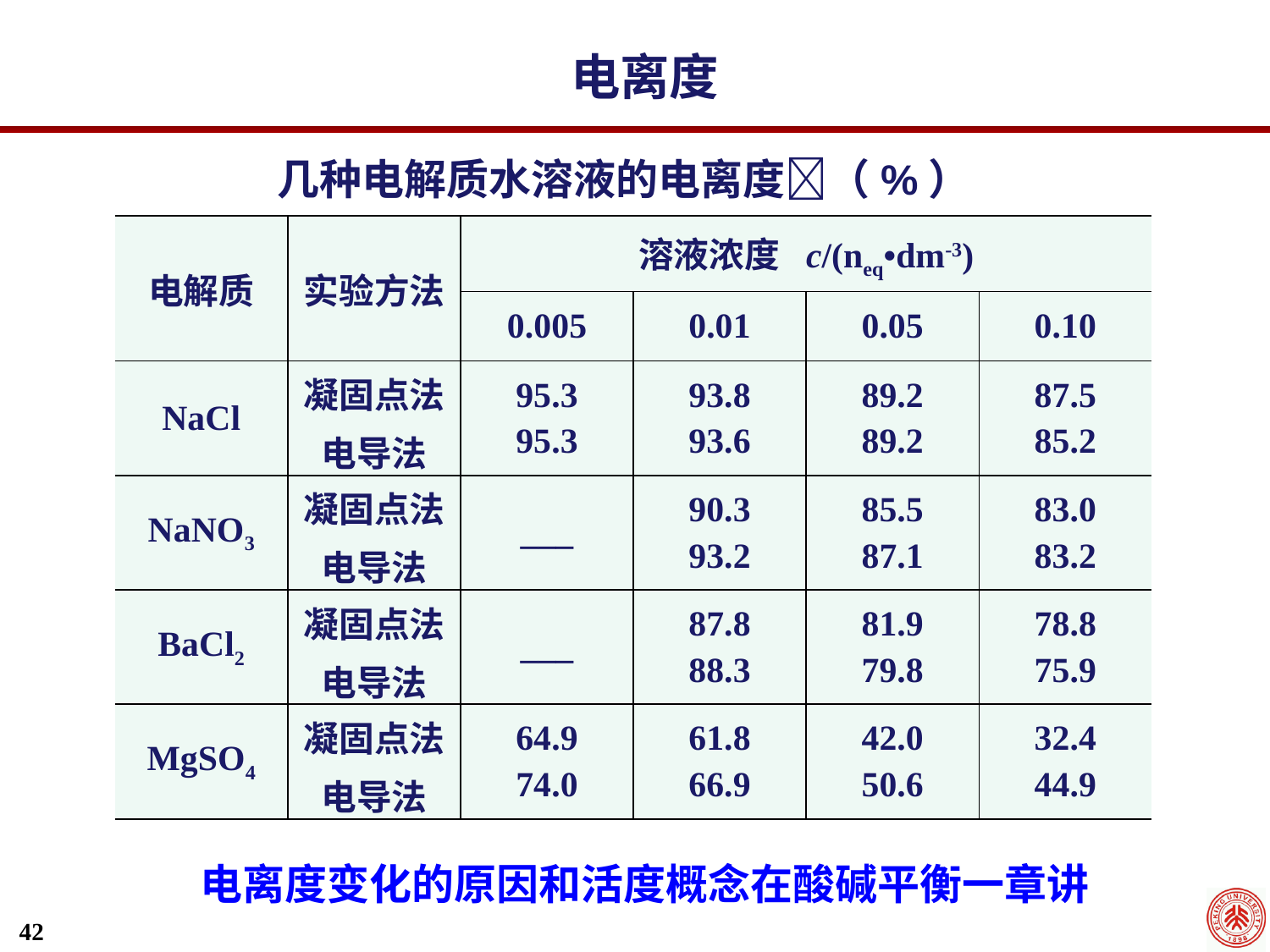

电离度

几种电解质水溶液的电离度α（%）
| 电解质 | 实验方法 | 溶液浓度 c/(neq•dm-3) |  |  |  |
| --- | --- | --- | --- | --- | --- |
|  |  | 0.005 | 0.01 | 0.05 | 0.10 |
| NaCl | 凝固点法 电导法 | 95.3 95.3 | 93.8 93.6 | 89.2 89.2 | 87.5 85.2 |
| NaNO3 | 凝固点法 电导法 | \_\_\_ | 90.3 93.2 | 85.5 87.1 | 83.0 83.2 |
| BaCl2 | 凝固点法 电导法 | \_\_\_ | 87.8 88.3 | 81.9 79.8 | 78.8 75.9 |
| MgSO4 | 凝固点法 电导法 | 64.9 74.0 | 61.8 66.9 | 42.0 50.6 | 32.4 44.9 |
电离度变化的原因和活度概念在酸碱平衡一章讲
42